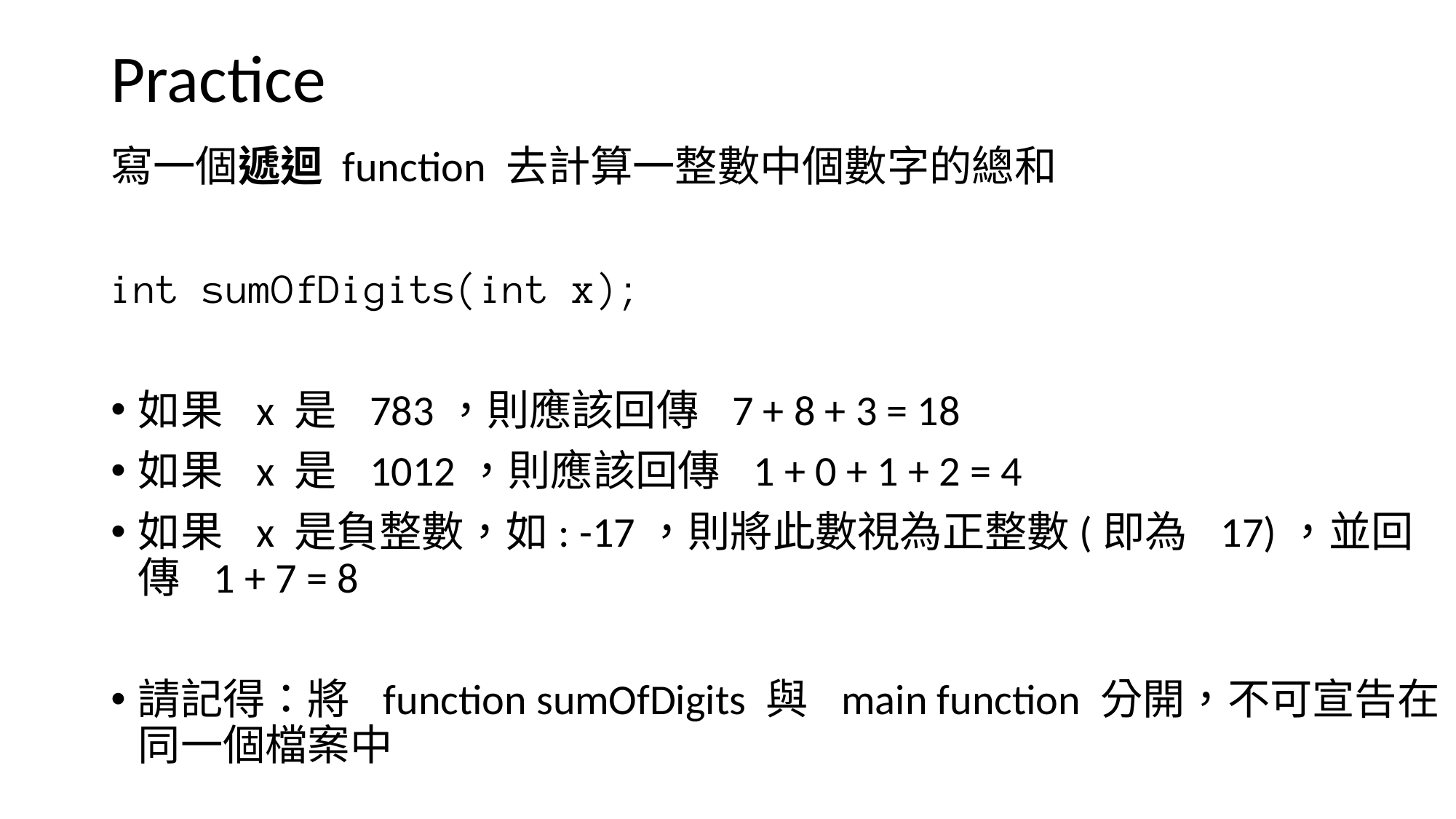

# Practice
寫一個遞迴 function 去計算一整數中個數字的總和

int sumOfDigits(int x);

如果 x 是 783，則應該回傳 7 + 8 + 3 = 18
如果 x 是 1012，則應該回傳 1 + 0 + 1 + 2 = 4
如果 x 是負整數，如: -17，則將此數視為正整數(即為 17)，並回傳 1 + 7 = 8

請記得：將 function sumOfDigits 與 main function 分開，不可宣告在同一個檔案中